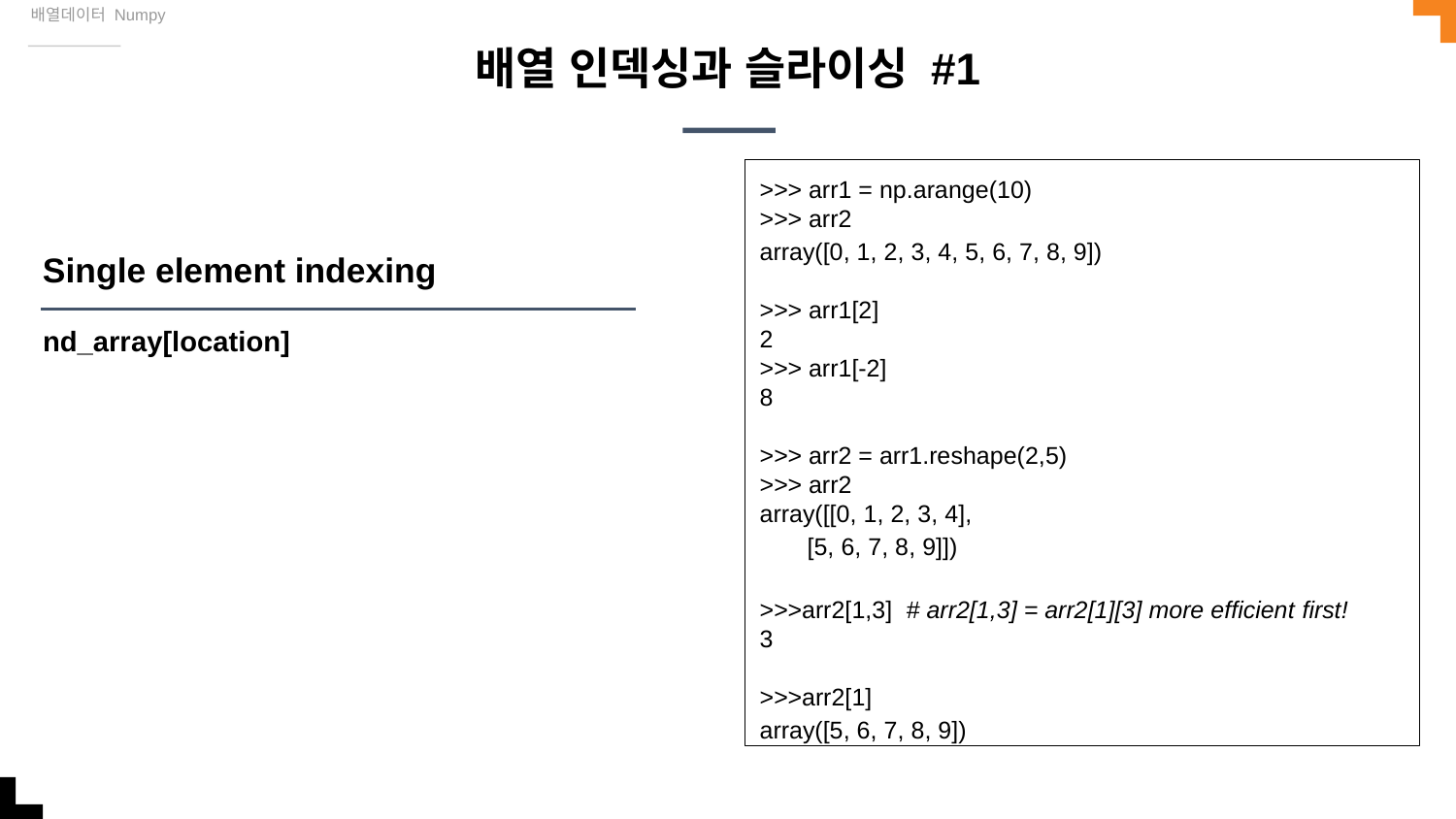

배열데이터 Numpy

# 배열 인덱싱과 슬라이싱 #1
>>> arr1 = np.arange(10)
>>> arr2
array([0, 1, 2, 3, 4, 5, 6, 7, 8, 9])

>>> arr1[2]
2
>>> arr1[-2]
8

>>> arr2 = arr1.reshape(2,5)
>>> arr2
array([[0, 1, 2, 3, 4],
       [5, 6, 7, 8, 9]])

>>>arr2[1,3]  # arr2[1,3] = arr2[1][3] more efficient first!
3

>>>arr2[1]
array([5, 6, 7, 8, 9])

Single element indexing
nd_array[location]